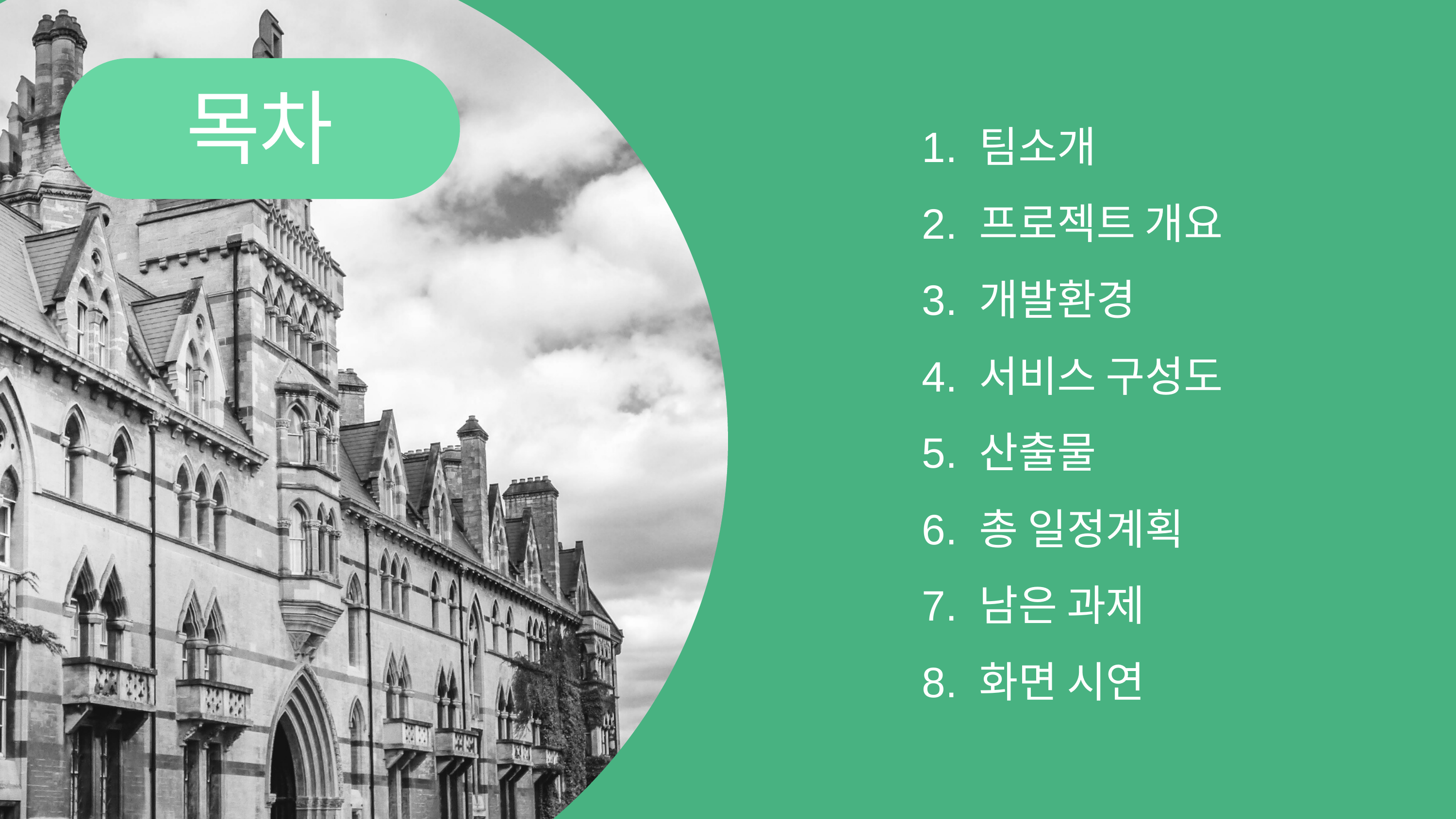

목차
1. 팀소개
2. 프로젝트 개요
3. 개발환경
4. 서비스 구성도
5. 산출물
6. 총 일정계획
7. 남은 과제
8. 화면 시연